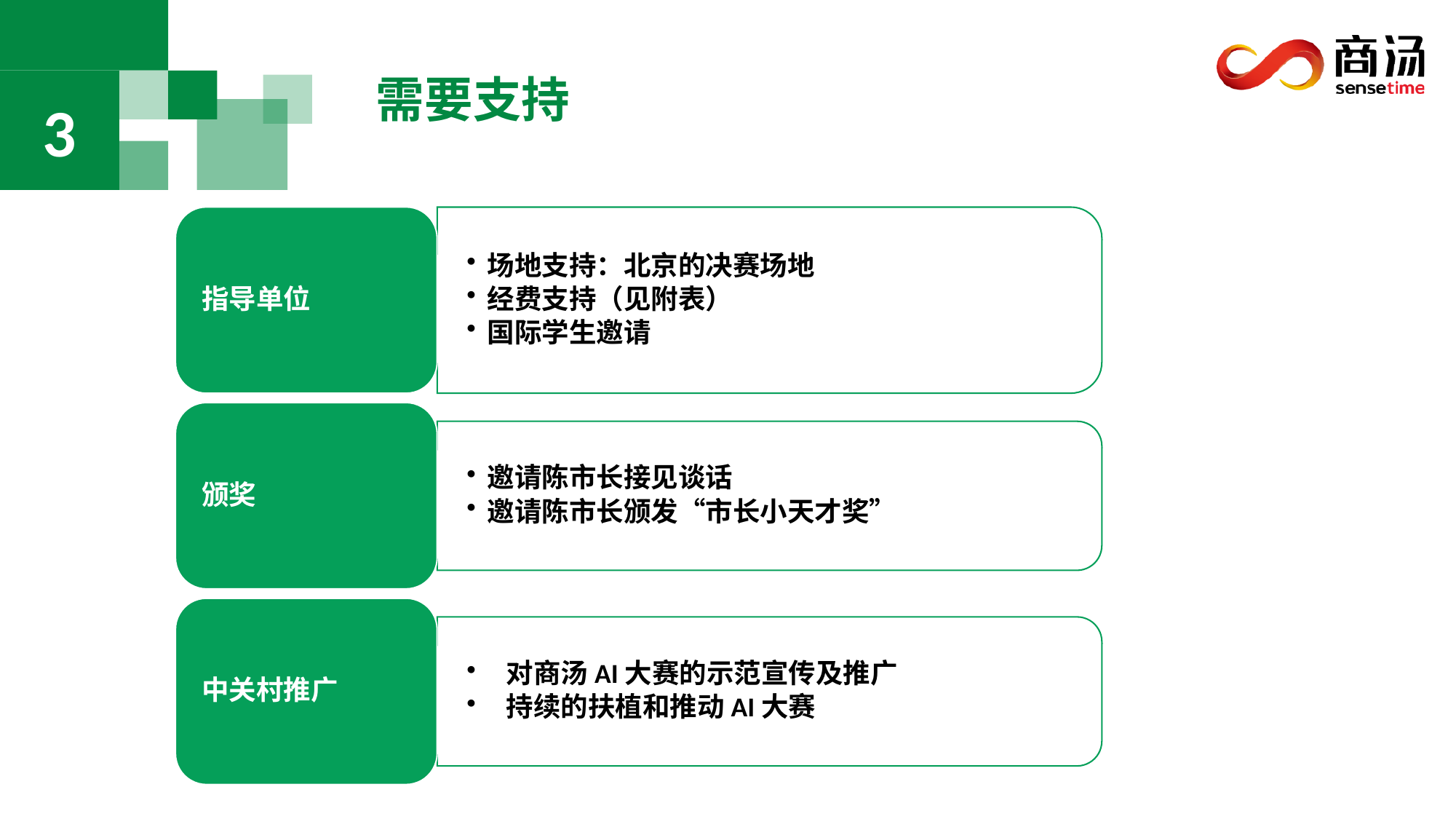

3
需要支持

场地支持：北京的决赛场地
经费支持（见附表）
国际学生邀请
指导单位
邀请陈市长接见谈话
邀请陈市长颁发“市长小天才奖”
颁奖
  对商汤AI大赛的示范宣传及推广
  持续的扶植和推动AI大赛
中关村推广